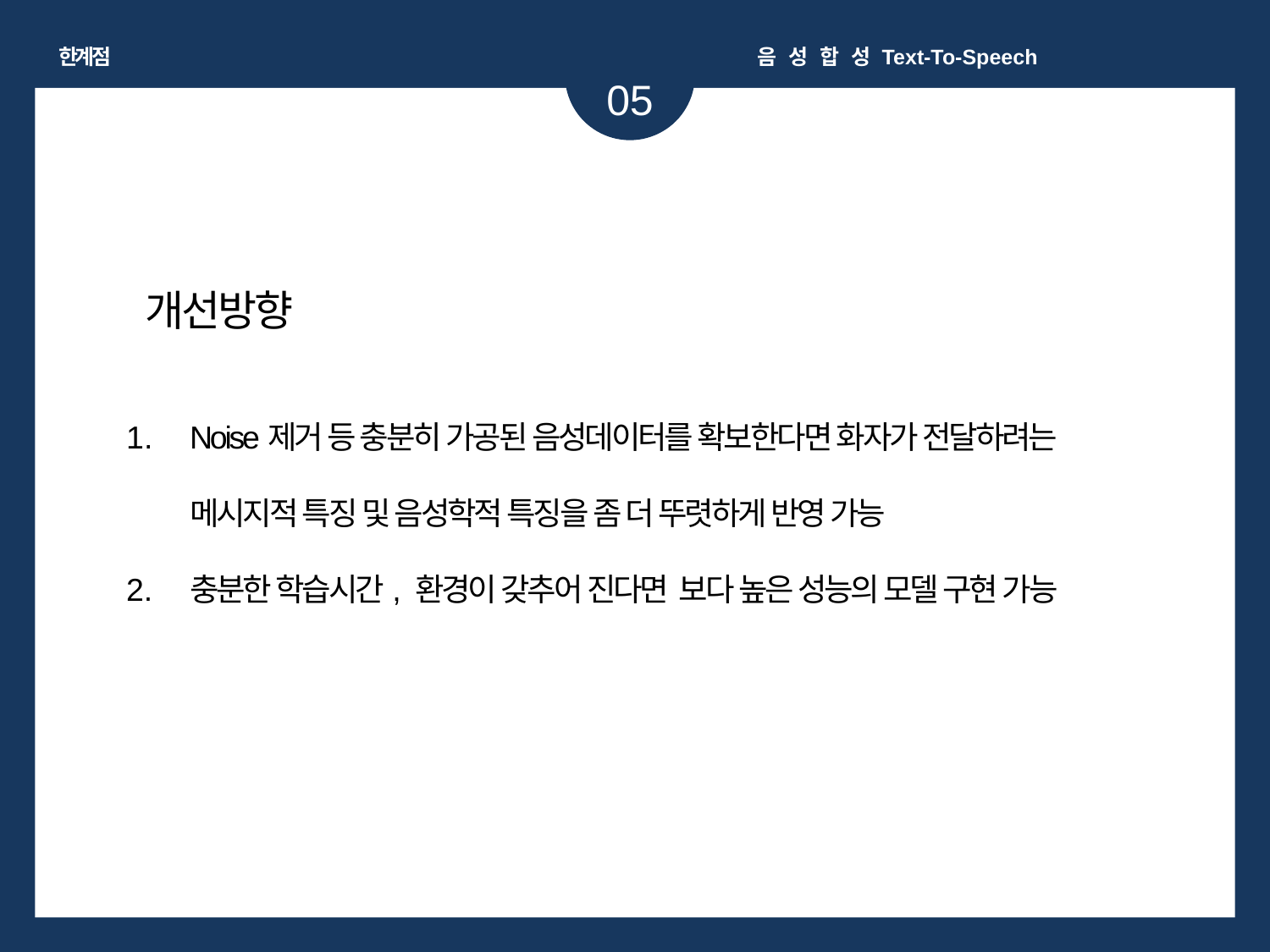

한계점
음  성  합  성 Text-To-Speech
05

개선방향
Noise제거 등 충분히 가공된 음성데이터를 확보한다면 화자가 전달하려는 메시지적 특징 및 음성학적 특징을 좀 더 뚜렷하게 반영 가능
충분한 학습시간, 환경이 갖추어 진다면  보다 높은 성능의 모델 구현 가능